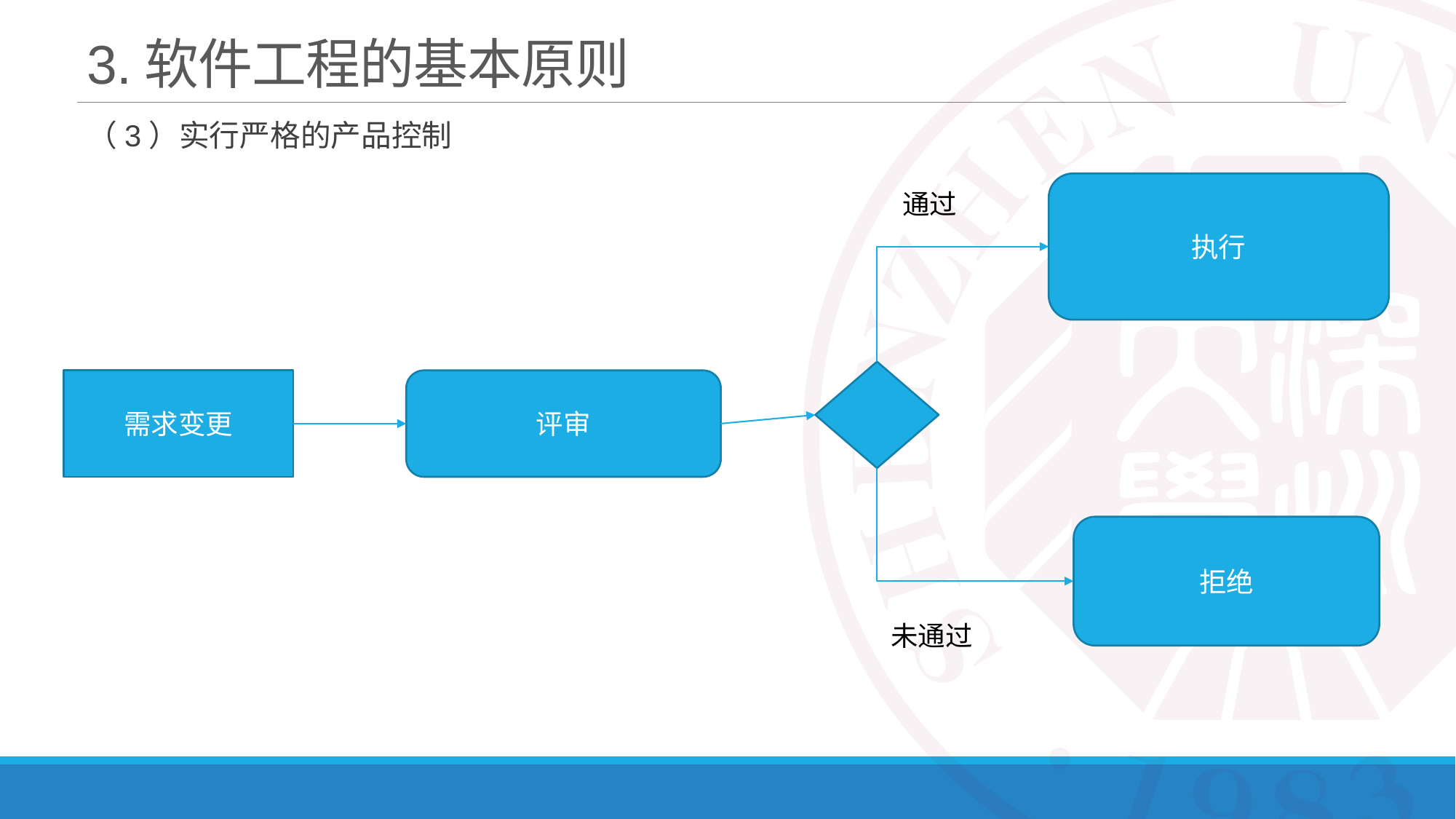

# 3.软件工程的基本原则
（3）实行严格的产品控制

执行
通过

需求变更
评审
拒绝
未通过